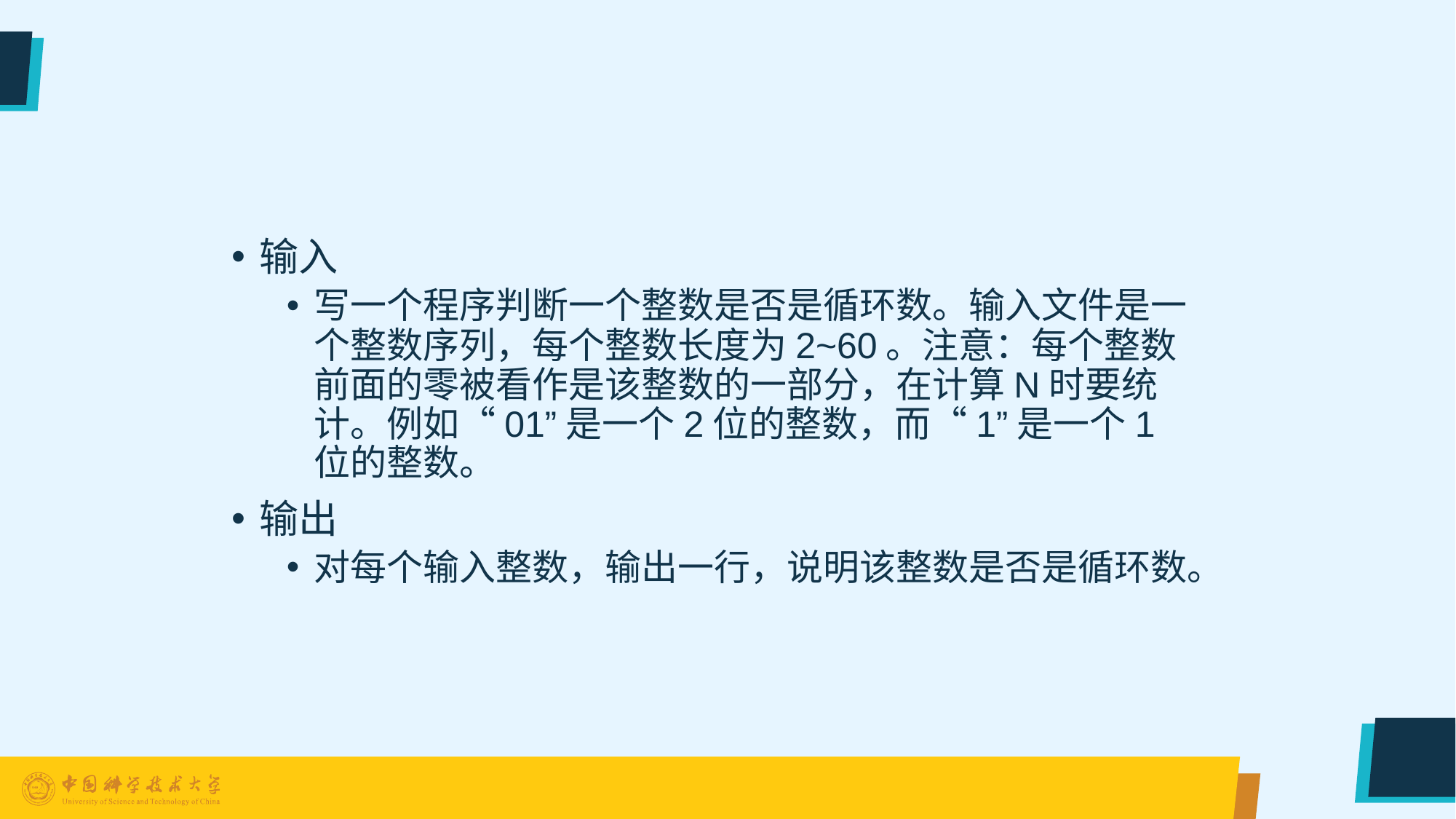

输入
写一个程序判断一个整数是否是循环数。输入文件是一个整数序列，每个整数长度为2~60。注意：每个整数前面的零被看作是该整数的一部分，在计算N时要统计。例如“01”是一个2位的整数，而“1”是一个1位的整数。
输出
对每个输入整数，输出一行，说明该整数是否是循环数。